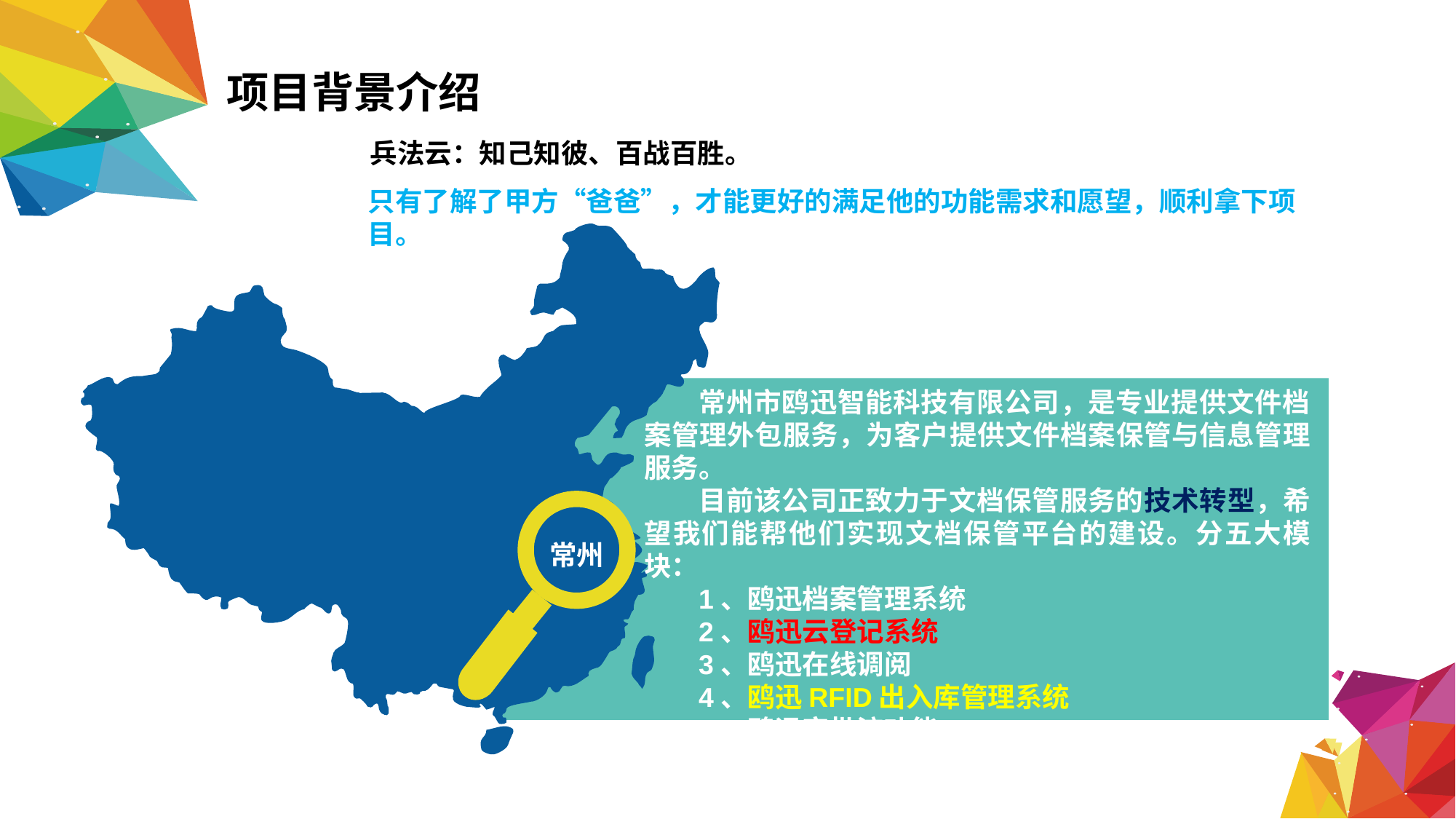

项目背景介绍
兵法云：知己知彼、百战百胜。
只有了解了甲方“爸爸”，才能更好的满足他的功能需求和愿望，顺利拿下项目。

常州市鸥迅智能科技有限公司，是专业提供文件档案管理外包服务，为客户提供文件档案保管与信息管理服务。
目前该公司正致力于文档保管服务的技术转型，希望我们能帮他们实现文档保管平台的建设。分五大模块：
1、鸥迅档案管理系统
2、鸥迅云登记系统
3、鸥迅在线调阅
4、鸥迅RFID出入库管理系统
5、鸥迅审批流功能

常州